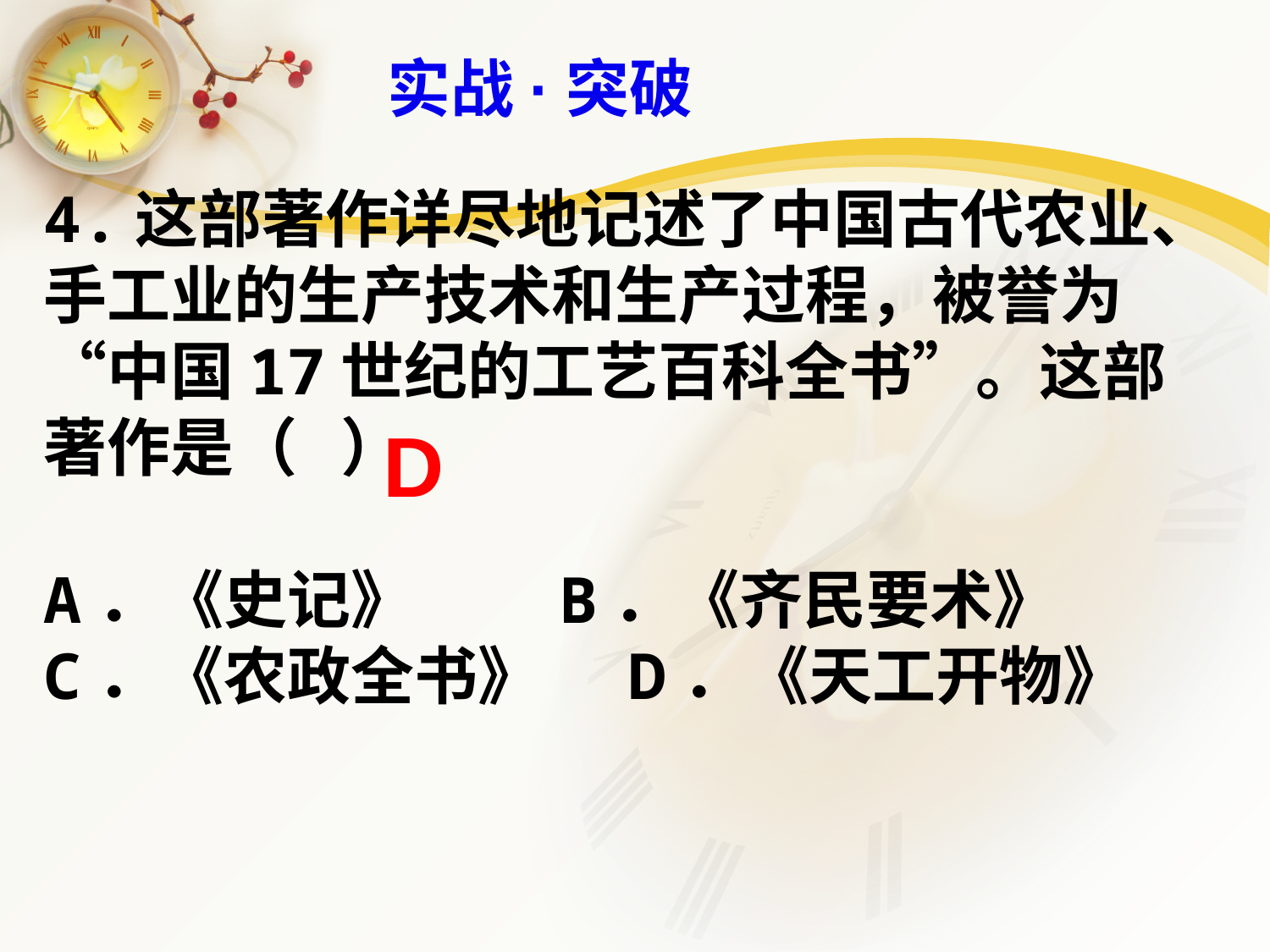

实战·突破
4.这部著作详尽地记述了中国古代农业、手工业的生产技术和生产过程，被誉为“中国17世纪的工艺百科全书”。这部著作是（   ）

A．《史记》         B．《齐民要术》        C．《农政全书》     D．《天工开物》
D